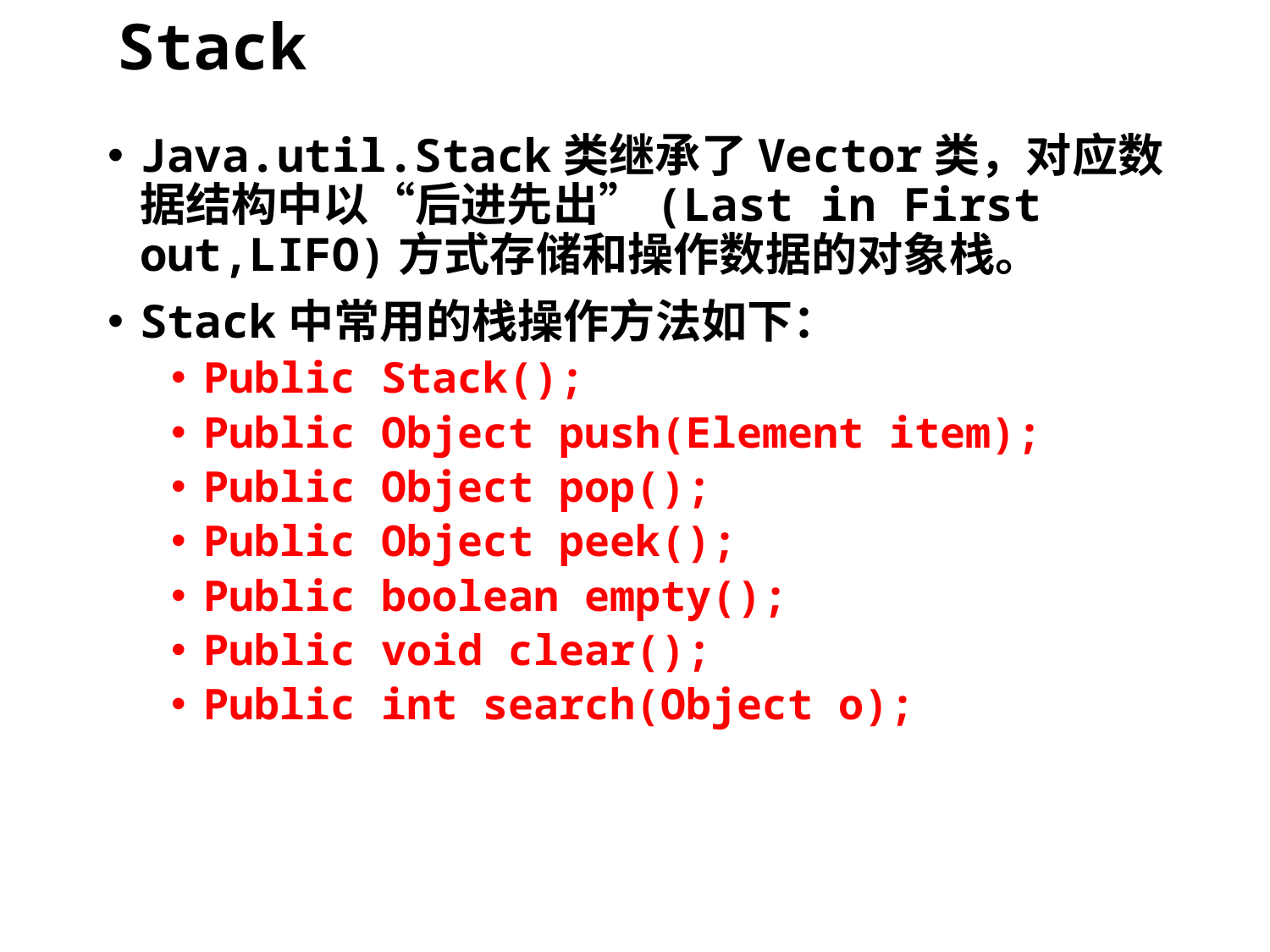

# Stack
Java.util.Stack类继承了Vector类，对应数据结构中以“后进先出”(Last in First out,LIFO)方式存储和操作数据的对象栈。
Stack中常用的栈操作方法如下：
Public Stack();
Public Object push(Element item);
Public Object pop();
Public Object peek();
Public boolean empty();
Public void clear();
Public int search(Object o);